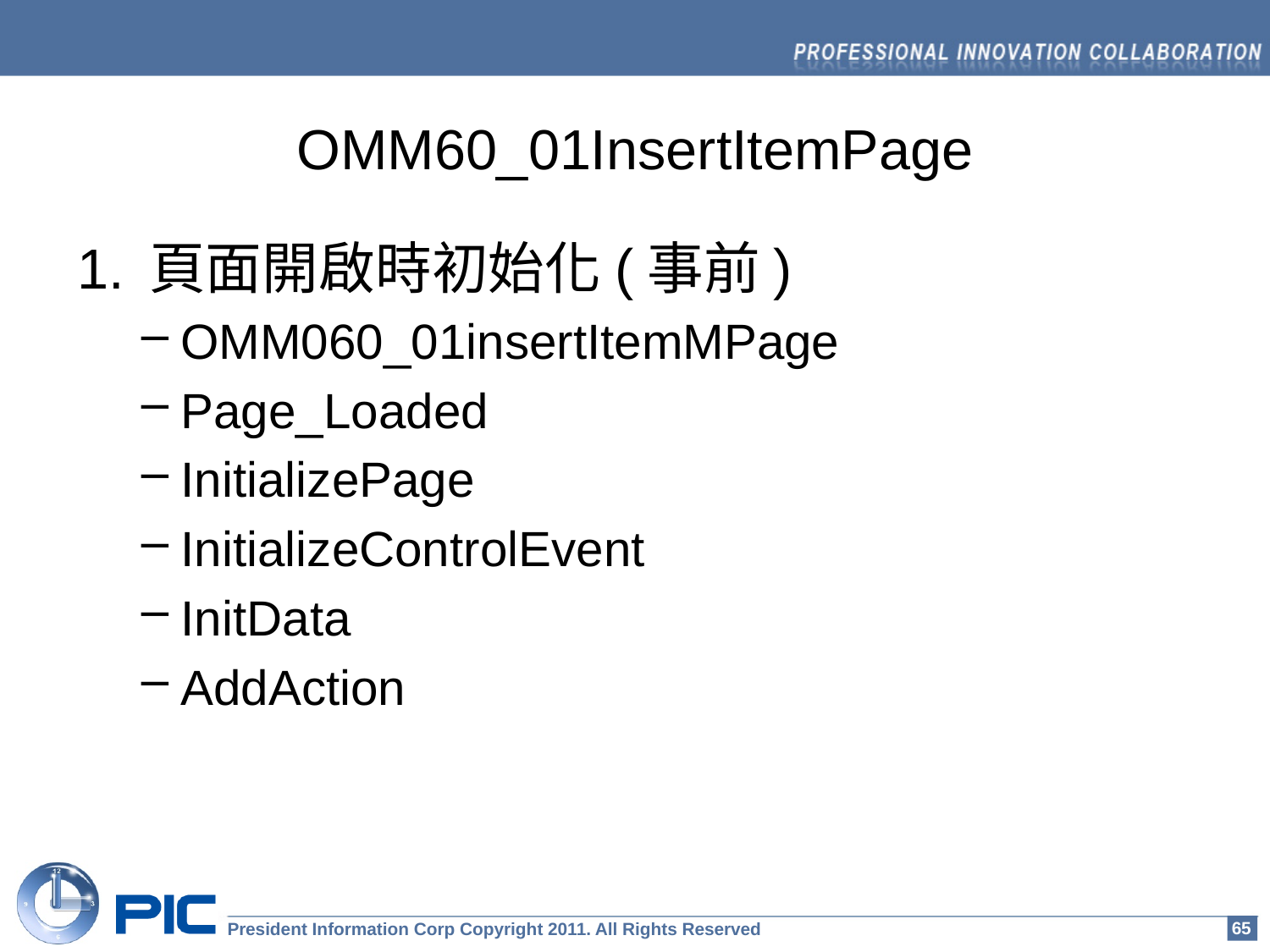

# OMM60_01InsertItemPage
頁面開啟時初始化(事前)
OMM060_01insertItemMPage
Page_Loaded
InitializePage
InitializeControlEvent
InitData
AddAction